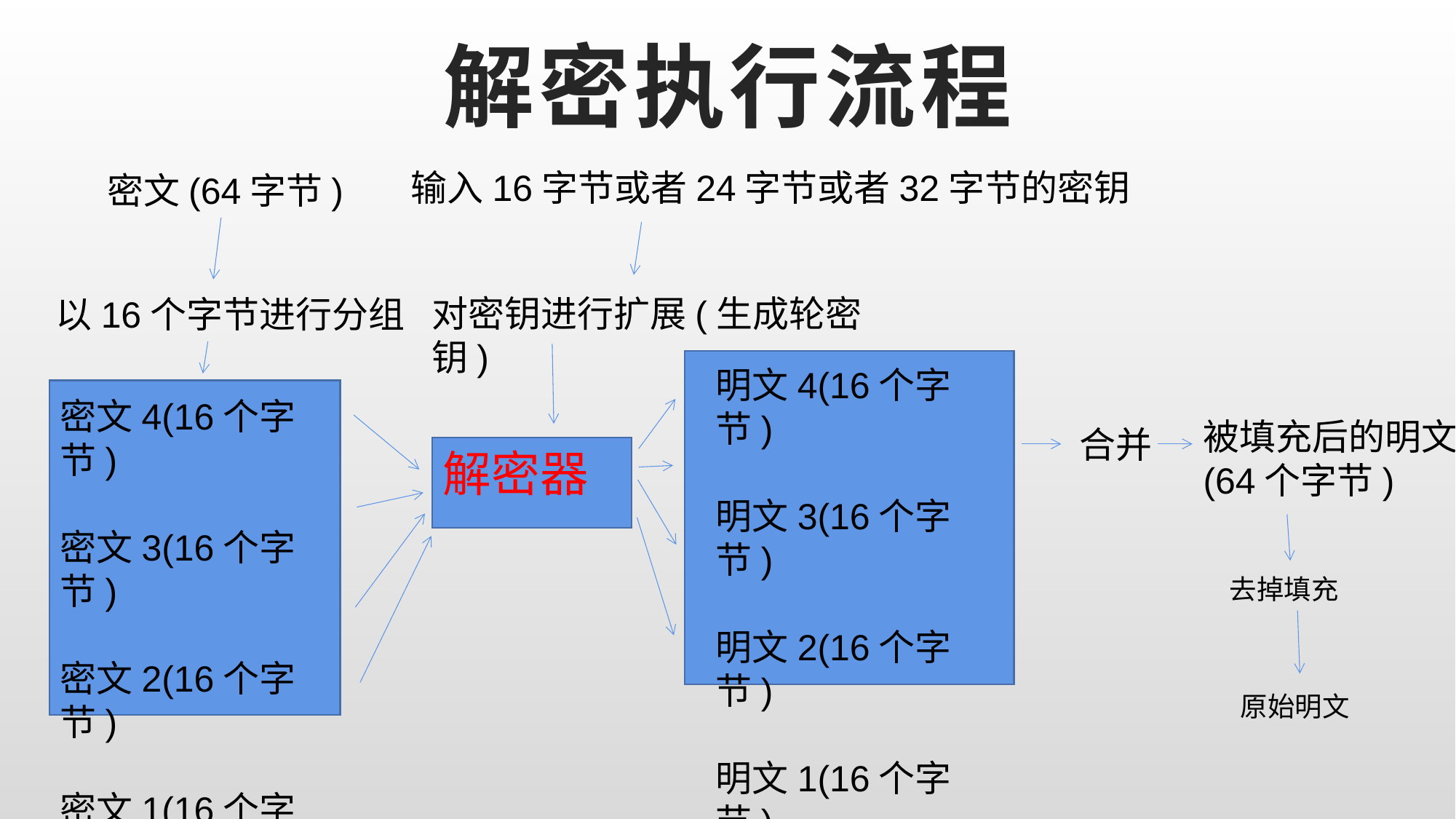

# 解密执行流程
输入16字节或者24字节或者32字节的密钥
密文(64字节)
对密钥进行扩展(生成轮密钥)
以16个字节进行分组

明文4(16个字节)

明文3(16个字节)

明文2(16个字节)

明文1(16个字节)

密文4(16个字节)

密文3(16个字节)

密文2(16个字节)

密文1(16个字节)
被填充后的明文
(64个字节)
合并

解密器
去掉填充
原始明文